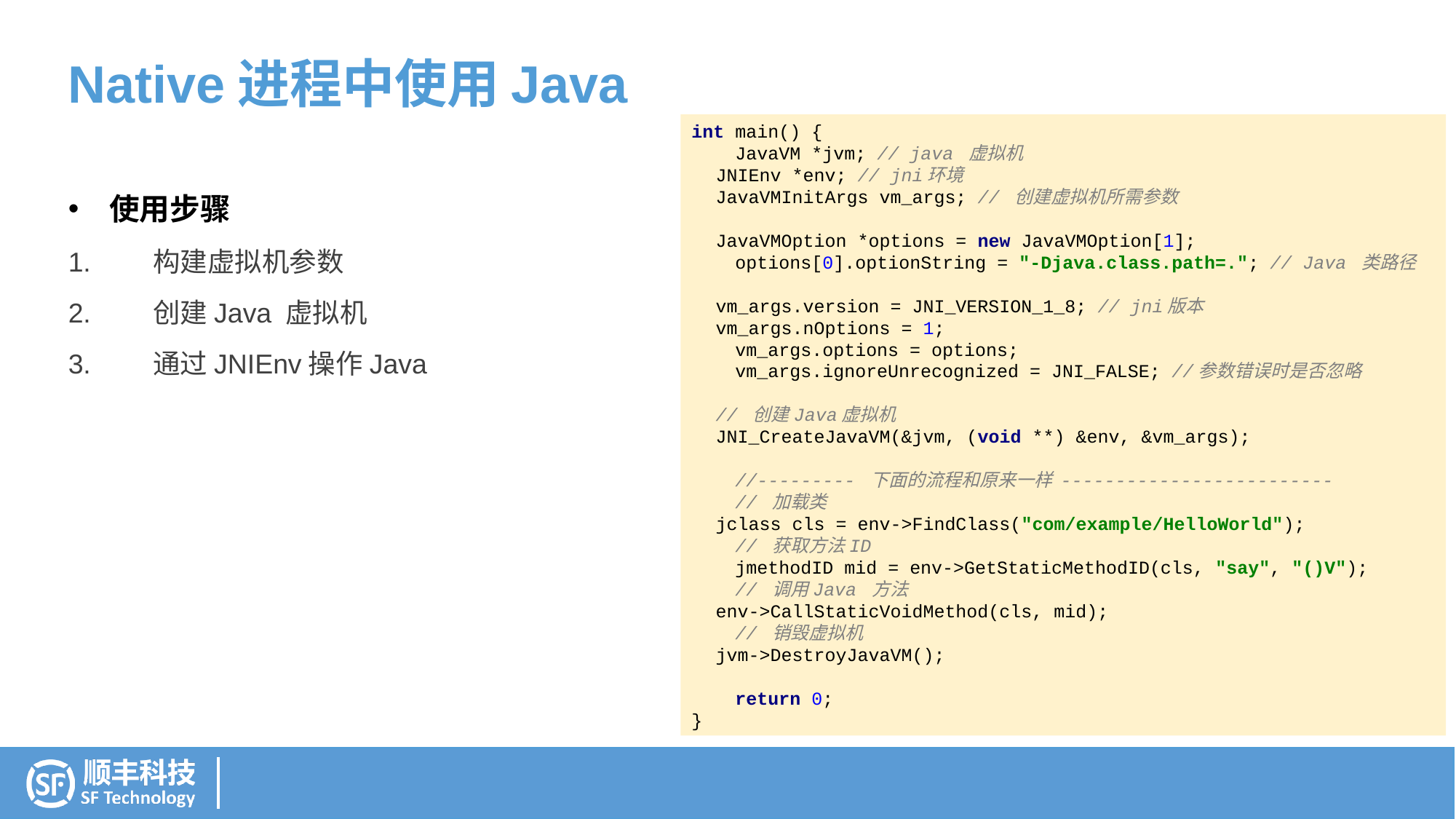

Native进程中使用Java
int main() {
    JavaVM *jvm; // java 虚拟机
     JNIEnv *env; // jni环境
     JavaVMInitArgs vm_args; // 创建虚拟机所需参数
     JavaVMOption *options = new JavaVMOption[1];
    options[0].optionString = "-Djava.class.path=."; // Java 类路径
     vm_args.version = JNI_VERSION_1_8; // jni版本
     vm_args.nOptions = 1;
    vm_args.options = options;
    vm_args.ignoreUnrecognized = JNI_FALSE; //参数错误时是否忽略
     // 创建Java虚拟机
     JNI_CreateJavaVM(&jvm, (void **) &env, &vm_args);
    //--------- 下面的流程和原来一样 -------------------------
    // 加载类
     jclass cls = env->FindClass("com/example/HelloWorld");
    // 获取方法ID
    jmethodID mid = env->GetStaticMethodID(cls, "say", "()V");
    // 调用Java 方法
     env->CallStaticVoidMethod(cls, mid);
    // 销毁虚拟机
     jvm->DestroyJavaVM();
    return 0;
}
使用步骤
      构建虚拟机参数
      创建Java 虚拟机
      通过JNIEnv操作Java